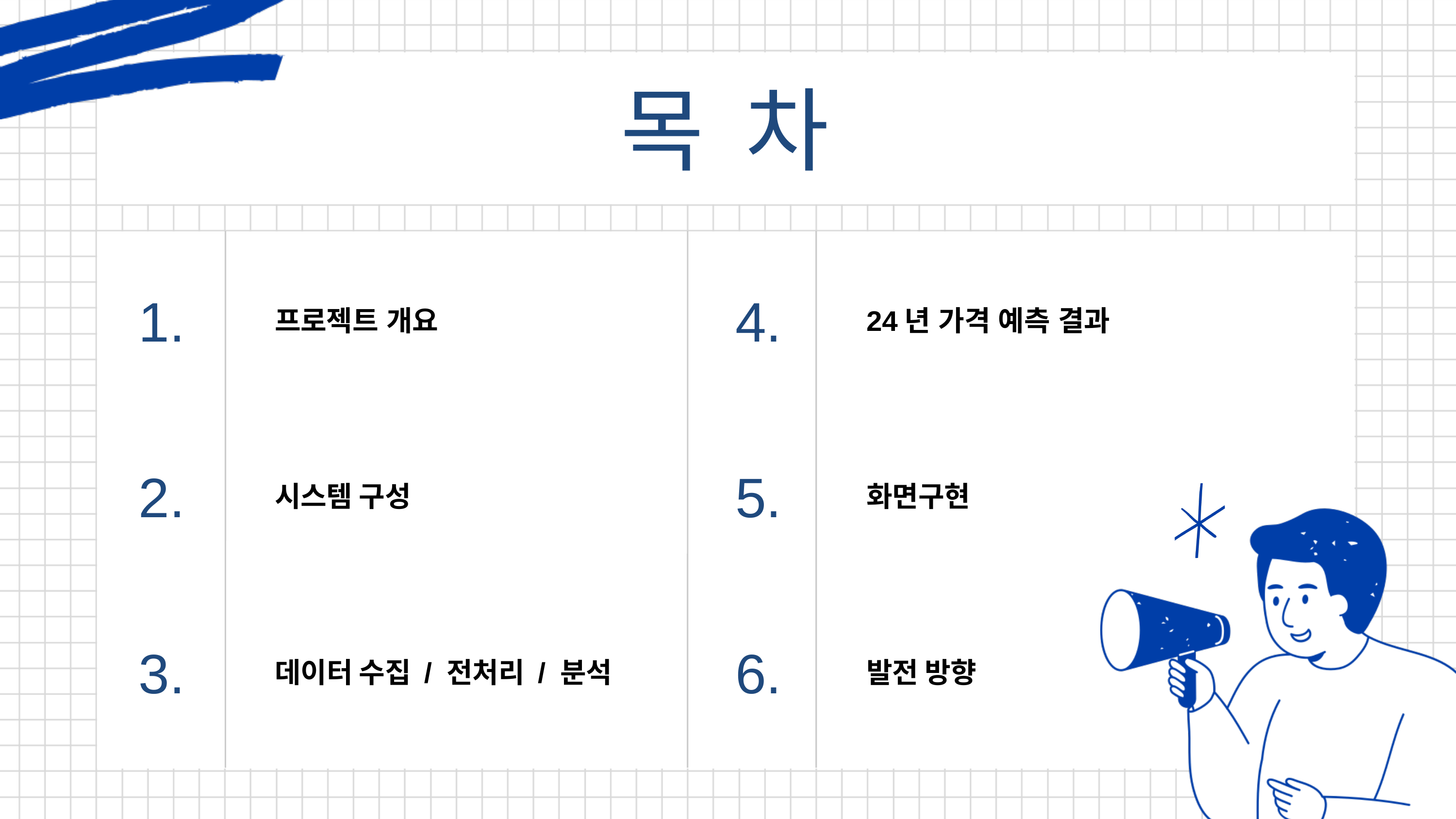

목  차

1.
4.
프로젝트 개요
24년 가격 예측 결과
2.
5.
시스템 구성
화면구현

3.
6.
데이터 수집 / 전처리 / 분석
발전 방향